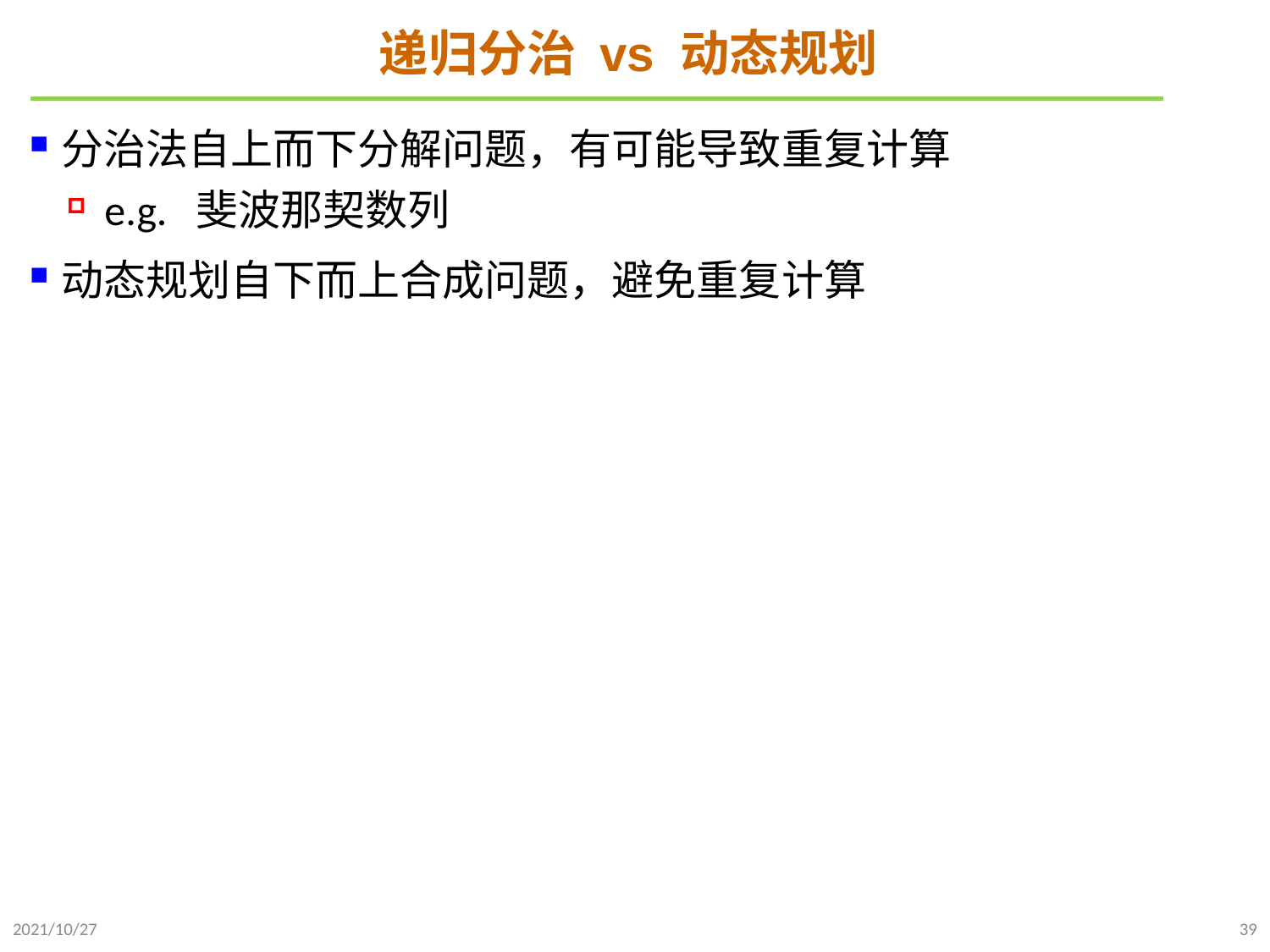

# 递归分治 vs 动态规划
分治法自上而下分解问题，有可能导致重复计算
e.g.  斐波那契数列
动态规划自下而上合成问题，避免重复计算

2021/10/27
39